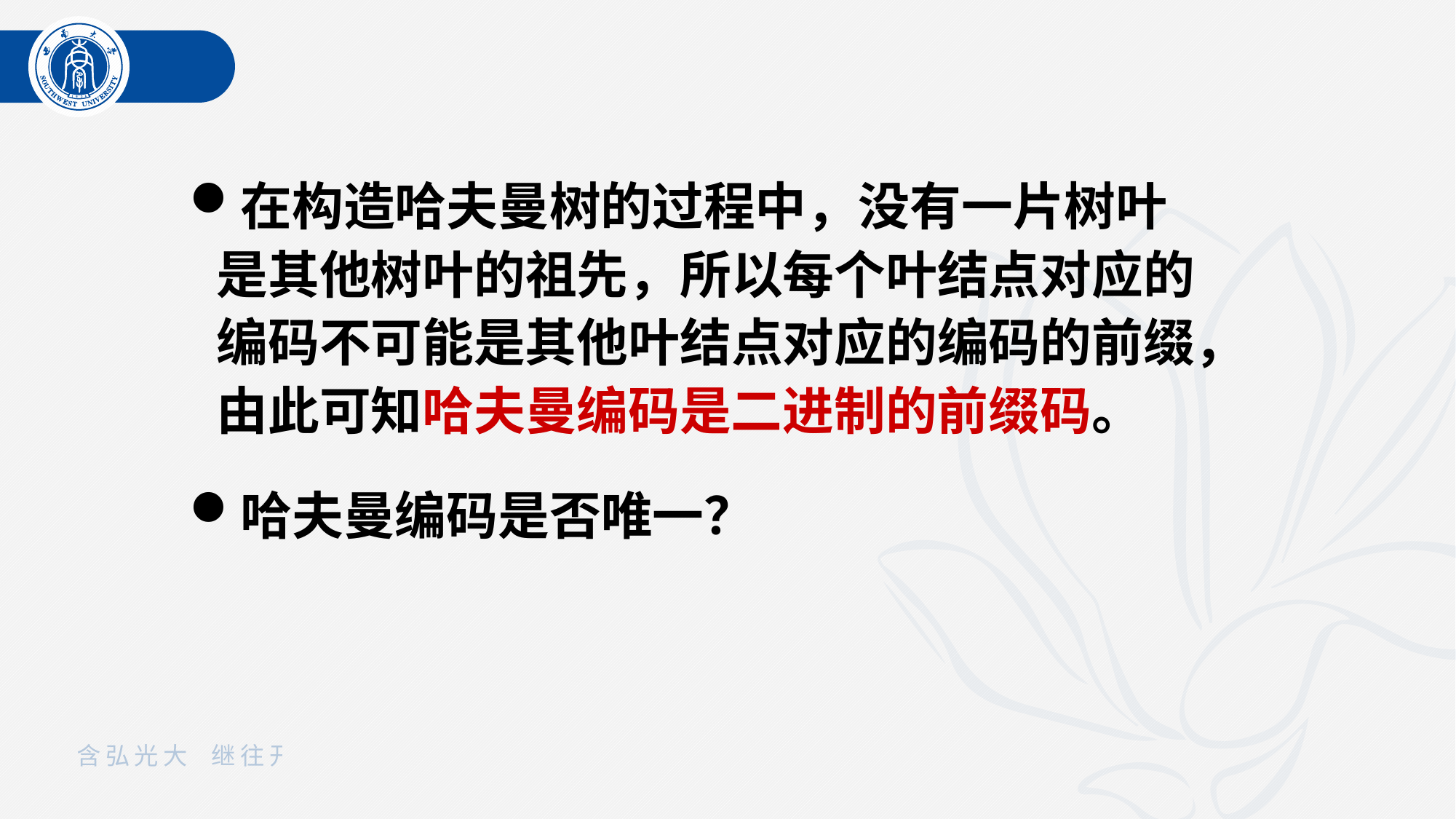

在构造哈夫曼树的过程中，没有一片树叶是其他树叶的祖先，所以每个叶结点对应的编码不可能是其他叶结点对应的编码的前缀，由此可知哈夫曼编码是二进制的前缀码。
哈夫曼编码是否唯一？